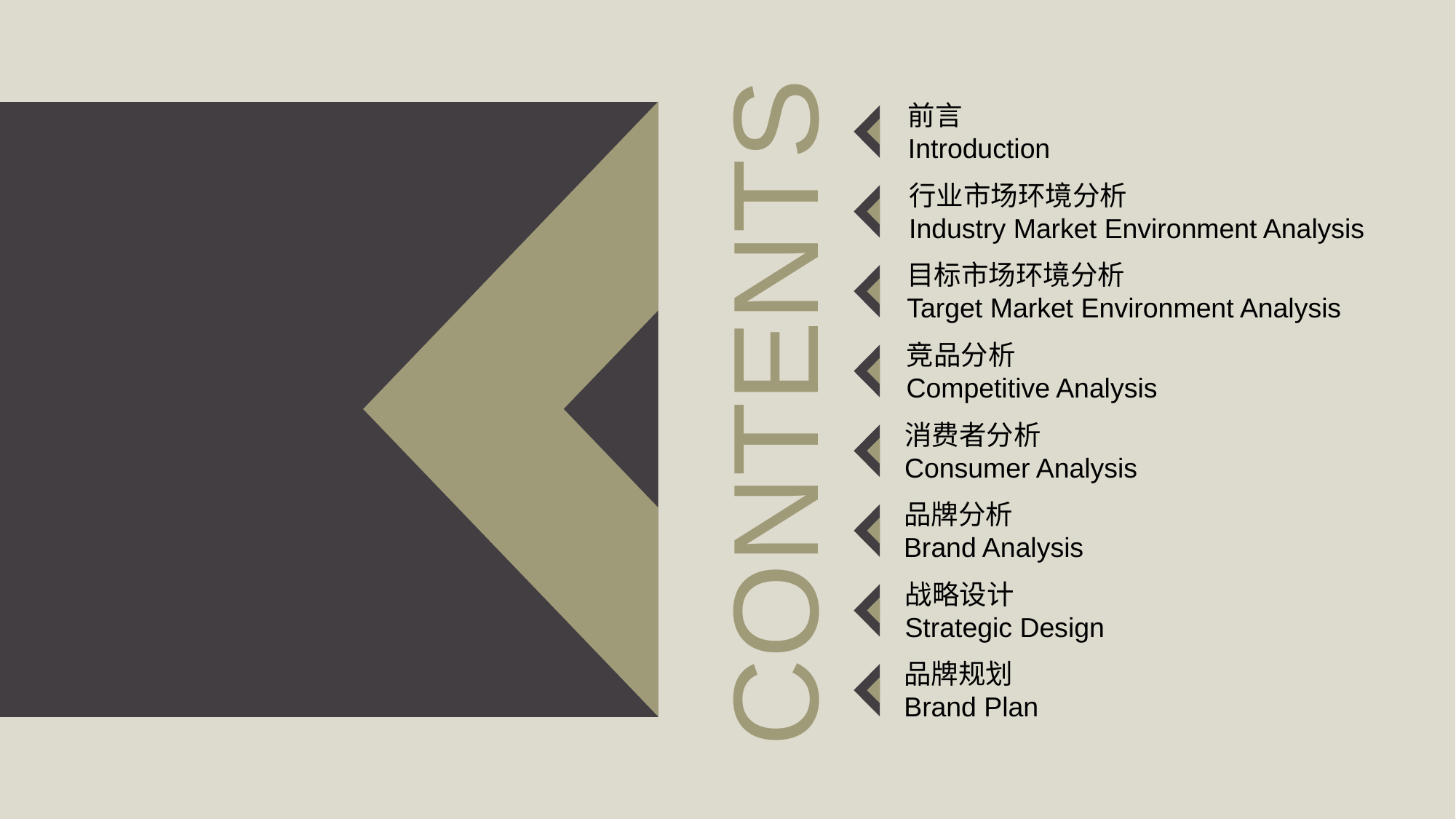

前言
Introduction

行业市场环境分析
Industry Market Environment Analysis

目标市场环境分析
Target Market Environment Analysis

竞品分析
Competitive Analysis
CONTENTS

消费者分析
Consumer Analysis

品牌分析
Brand Analysis

战略设计
Strategic Design

品牌规划
Brand Plan